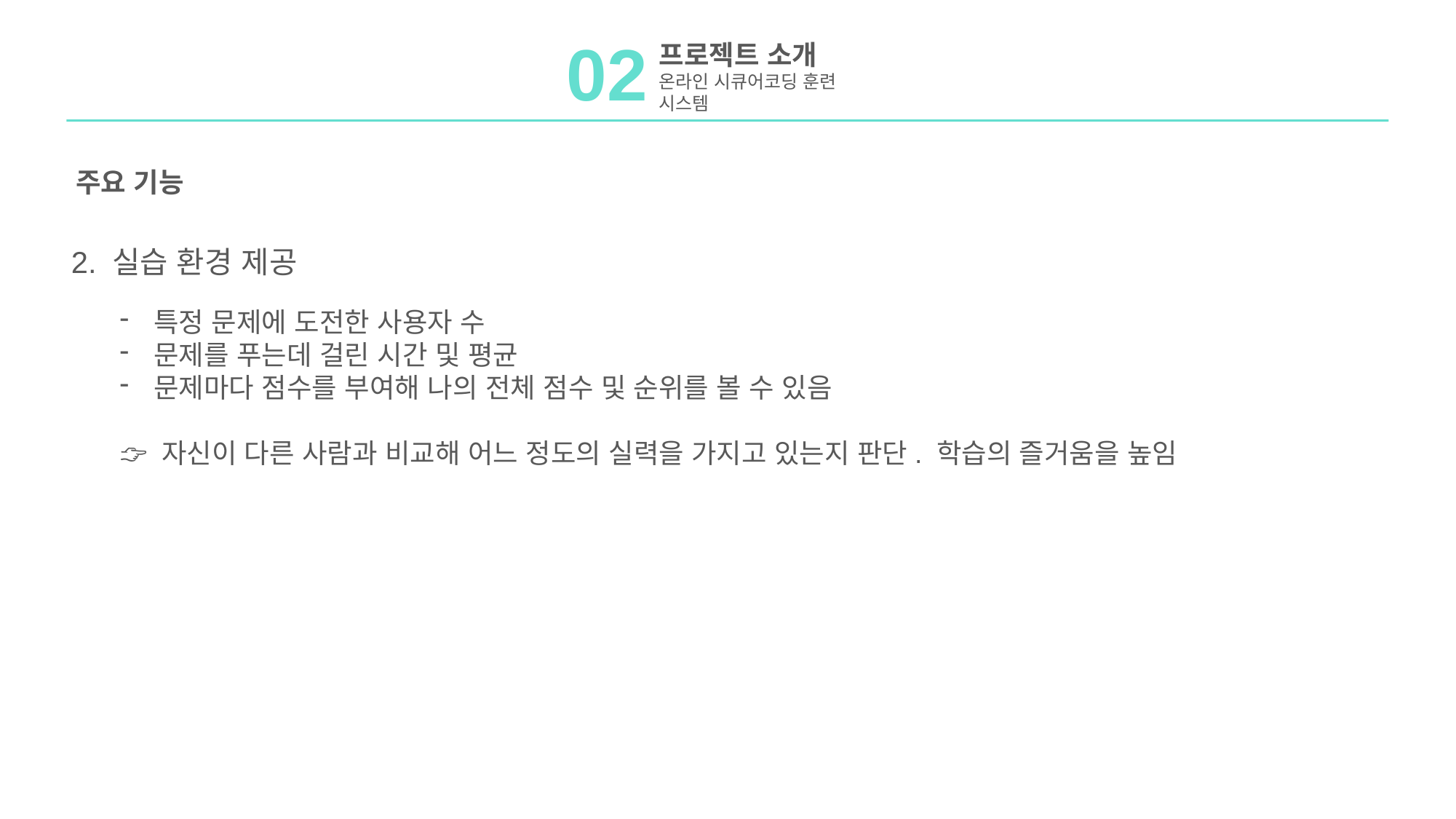

02
프로젝트 소개
온라인 시큐어코딩 훈련 시스템

주요 기능
2. 실습 환경 제공
특정 문제에 도전한 사용자 수
문제를 푸는데 걸린 시간 및 평균
문제마다 점수를 부여해 나의 전체 점수 및 순위를 볼 수 있음

👉 자신이 다른 사람과 비교해 어느 정도의 실력을 가지고 있는지 판단. 학습의 즐거움을 높임